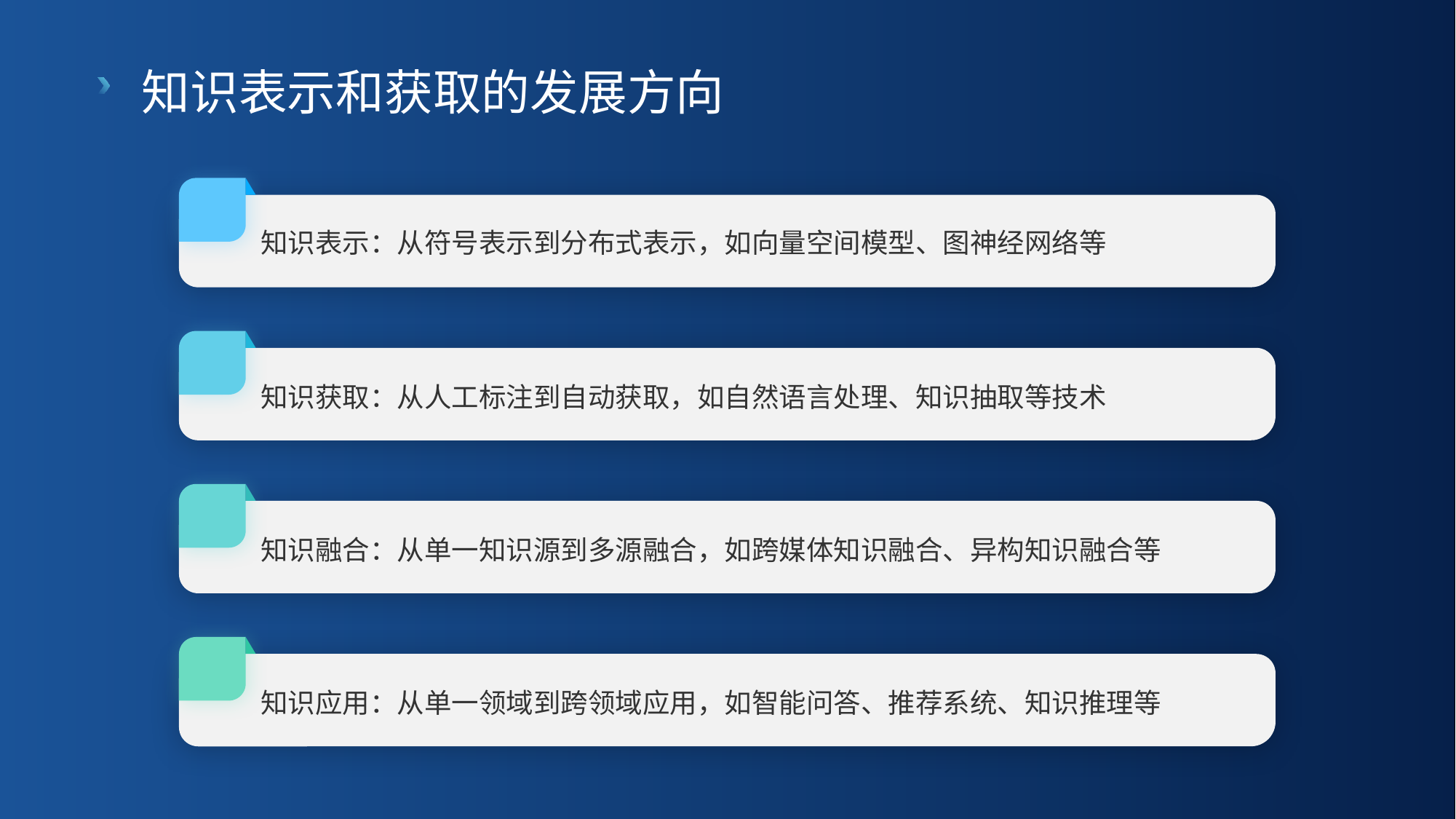

知识表示和获取的发展方向

知识表示：从符号表示到分布式表示，如向量空间模型、图神经网络等

知识获取：从人工标注到自动获取，如自然语言处理、知识抽取等技术

知识融合：从单一知识源到多源融合，如跨媒体知识融合、异构知识融合等

知识应用：从单一领域到跨领域应用，如智能问答、推荐系统、知识推理等